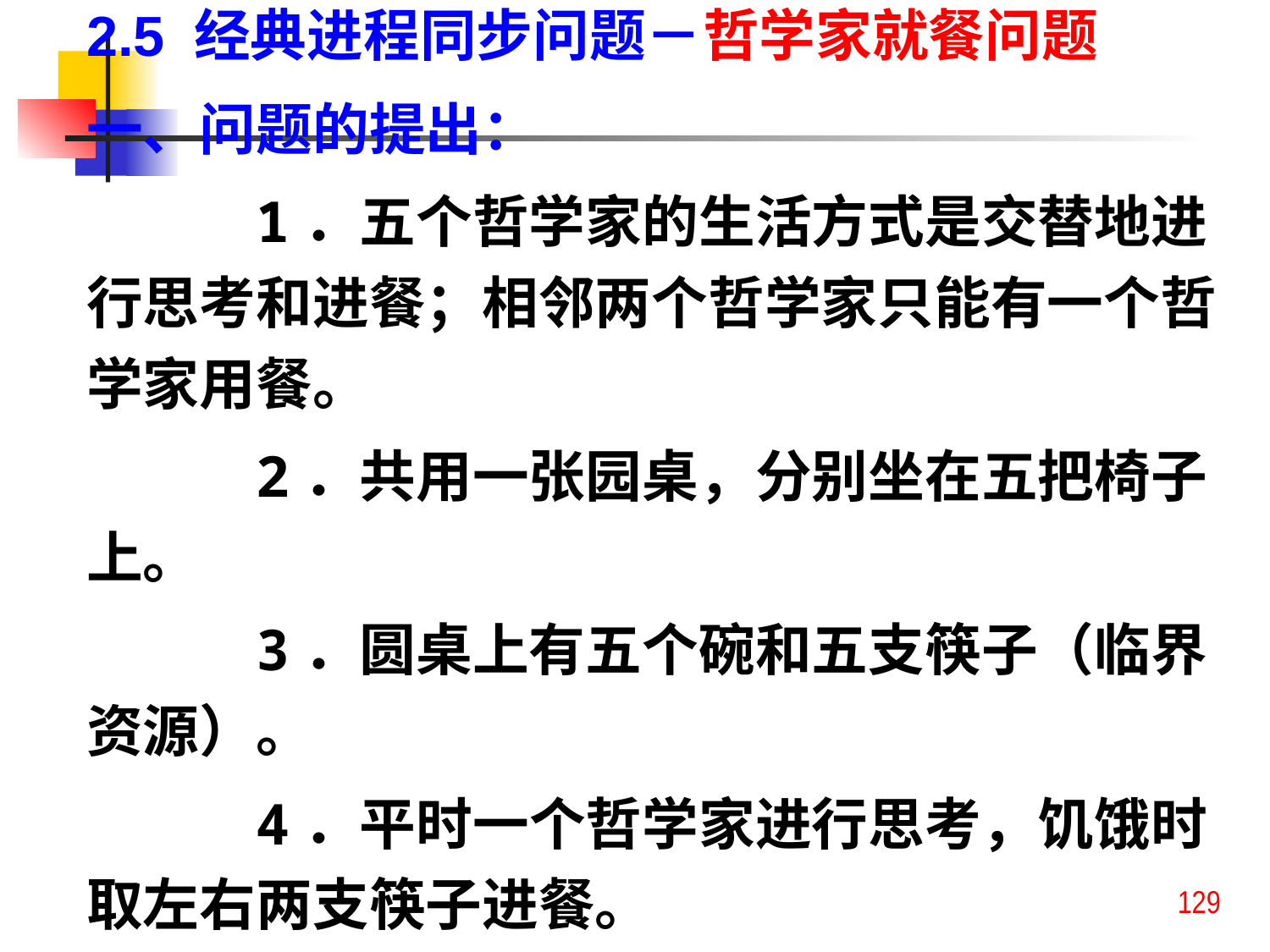

2.5 经典进程同步问题－哲学家就餐问题
一、问题的提出：
     1．五个哲学家的生活方式是交替地进行思考和进餐；相邻两个哲学家只能有一个哲学家用餐。
     2．共用一张园桌，分别坐在五把椅子上。
     3．圆桌上有五个碗和五支筷子（临界资源）。
     4．平时一个哲学家进行思考，饥饿时取左右两支筷子进餐。
129